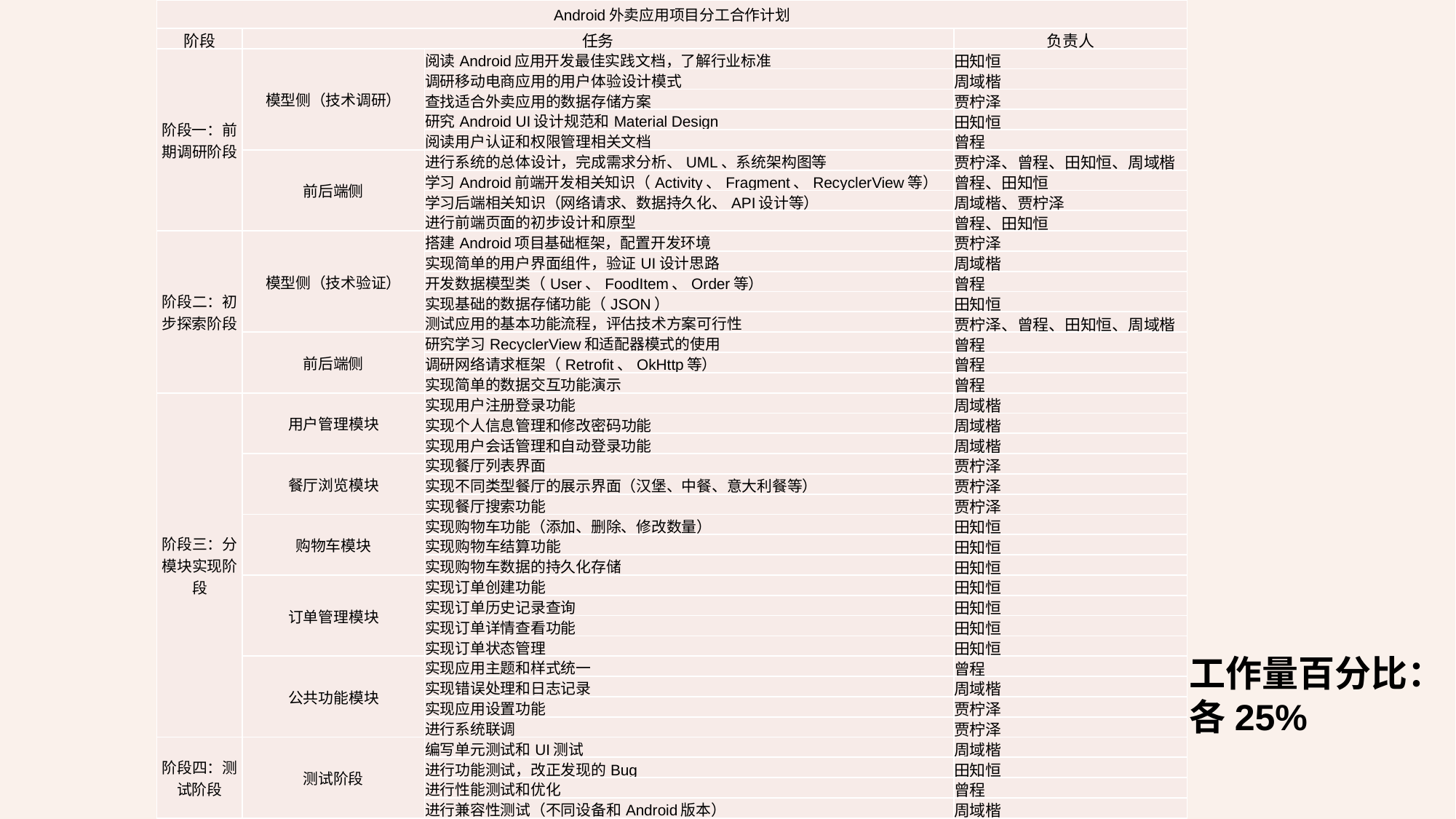

| Android外卖应用项目分工合作计划 |  |  |  |
| --- | --- | --- | --- |
| 阶段 | 任务 |  | 负责人 |
| 阶段一：前期调研阶段 | 模型侧（技术调研） | 阅读Android应用开发最佳实践文档，了解行业标准 | 田知恒 |
|  |  | 调研移动电商应用的用户体验设计模式 | 周域楷 |
|  |  | 查找适合外卖应用的数据存储方案 | 贾柠泽 |
|  |  | 研究Android UI设计规范和Material Design | 田知恒 |
|  |  | 阅读用户认证和权限管理相关文档 | 曾程 |
|  | 前后端侧 | 进行系统的总体设计，完成需求分析、UML、系统架构图等 | 贾柠泽、曾程、田知恒、周域楷 |
|  |  | 学习Android前端开发相关知识（Activity、Fragment、RecyclerView等） | 曾程、田知恒 |
|  |  | 学习后端相关知识（网络请求、数据持久化、API设计等） | 周域楷、贾柠泽 |
|  |  | 进行前端页面的初步设计和原型 | 曾程、田知恒 |
| 阶段二：初步探索阶段 | 模型侧（技术验证） | 搭建Android项目基础框架，配置开发环境 | 贾柠泽 |
|  |  | 实现简单的用户界面组件，验证UI设计思路 | 周域楷 |
|  |  | 开发数据模型类（User、FoodItem、Order等） | 曾程 |
|  |  | 实现基础的数据存储功能（JSON） | 田知恒 |
|  |  | 测试应用的基本功能流程，评估技术方案可行性 | 贾柠泽、曾程、田知恒、周域楷 |
|  | 前后端侧 | 研究学习RecyclerView和适配器模式的使用 | 曾程 |
|  |  | 调研网络请求框架（Retrofit、OkHttp等） | 曾程 |
|  |  | 实现简单的数据交互功能演示 | 曾程 |
| 阶段三：分模块实现阶段 | 用户管理模块 | 实现用户注册登录功能 | 周域楷 |
|  |  | 实现个人信息管理和修改密码功能 | 周域楷 |
|  |  | 实现用户会话管理和自动登录功能 | 周域楷 |
|  | 餐厅浏览模块 | 实现餐厅列表界面 | 贾柠泽 |
|  |  | 实现不同类型餐厅的展示界面（汉堡、中餐、意大利餐等） | 贾柠泽 |
|  |  | 实现餐厅搜索功能 | 贾柠泽 |
|  | 购物车模块 | 实现购物车功能（添加、删除、修改数量） | 田知恒 |
|  |  | 实现购物车结算功能 | 田知恒 |
|  |  | 实现购物车数据的持久化存储 | 田知恒 |
|  | 订单管理模块 | 实现订单创建功能 | 田知恒 |
|  |  | 实现订单历史记录查询 | 田知恒 |
|  |  | 实现订单详情查看功能 | 田知恒 |
|  |  | 实现订单状态管理 | 田知恒 |
|  | 公共功能模块 | 实现应用主题和样式统一 | 曾程 |
|  |  | 实现错误处理和日志记录 | 周域楷 |
|  |  | 实现应用设置功能 | 贾柠泽 |
|  |  | 进行系统联调 | 贾柠泽 |
| 阶段四：测试阶段 | 测试阶段 | 编写单元测试和UI测试 | 周域楷 |
|  |  | 进行功能测试，改正发现的Bug | 田知恒 |
|  |  | 进行性能测试和优化 | 曾程 |
|  |  | 进行兼容性测试（不同设备和Android版本） | 周域楷 |
工作量百分比：各25%